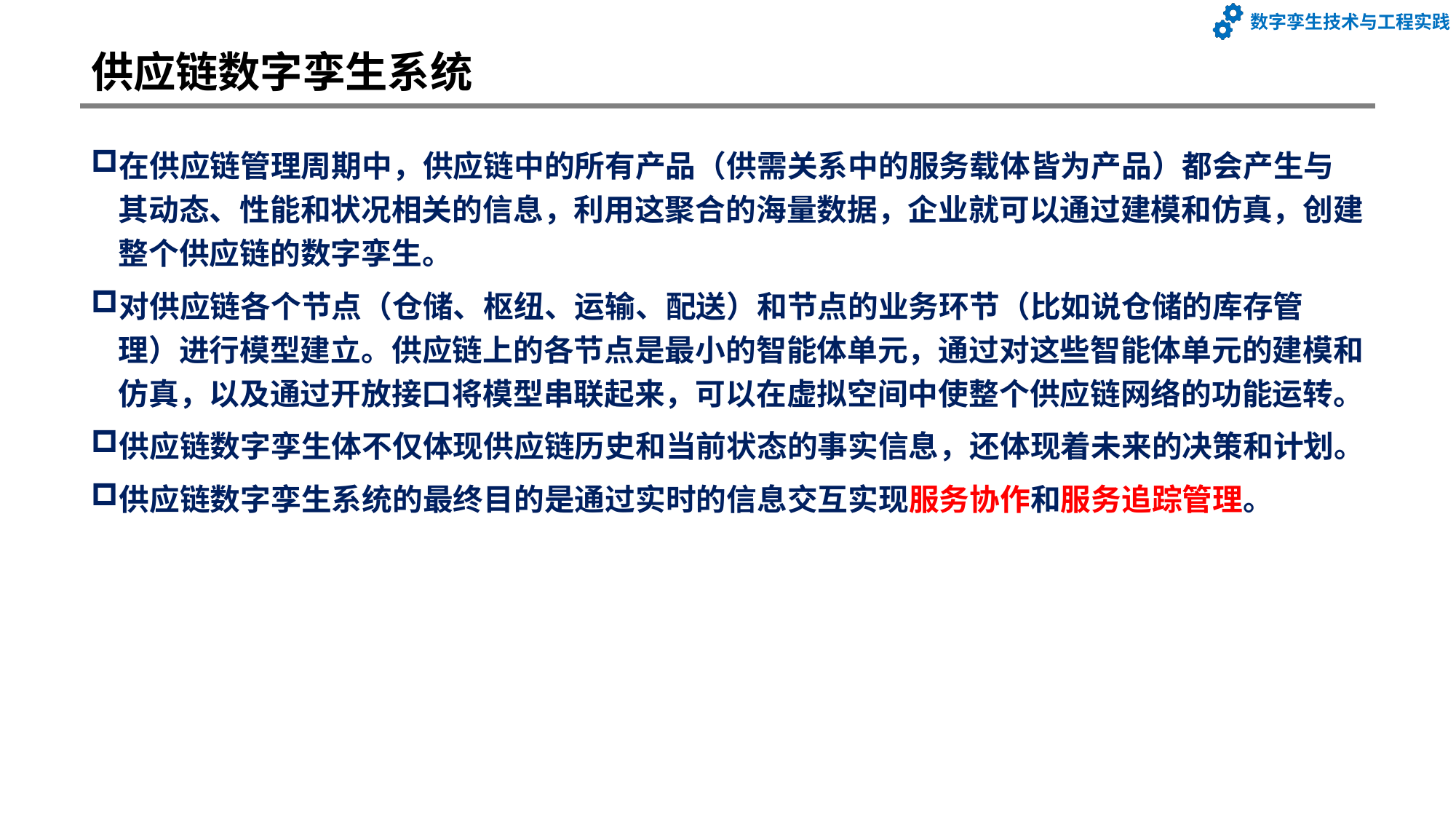

# 供应链数字孪生系统
在供应链管理周期中，供应链中的所有产品（供需关系中的服务载体皆为产品）都会产生与其动态、性能和状况相关的信息，利用这聚合的海量数据，企业就可以通过建模和仿真，创建整个供应链的数字孪生。
对供应链各个节点（仓储、枢纽、运输、配送）和节点的业务环节（比如说仓储的库存管理）进行模型建立。供应链上的各节点是最小的智能体单元，通过对这些智能体单元的建模和仿真，以及通过开放接口将模型串联起来，可以在虚拟空间中使整个供应链网络的功能运转。
供应链数字孪生体不仅体现供应链历史和当前状态的事实信息，还体现着未来的决策和计划。
供应链数字孪生系统的最终目的是通过实时的信息交互实现服务协作和服务追踪管理。